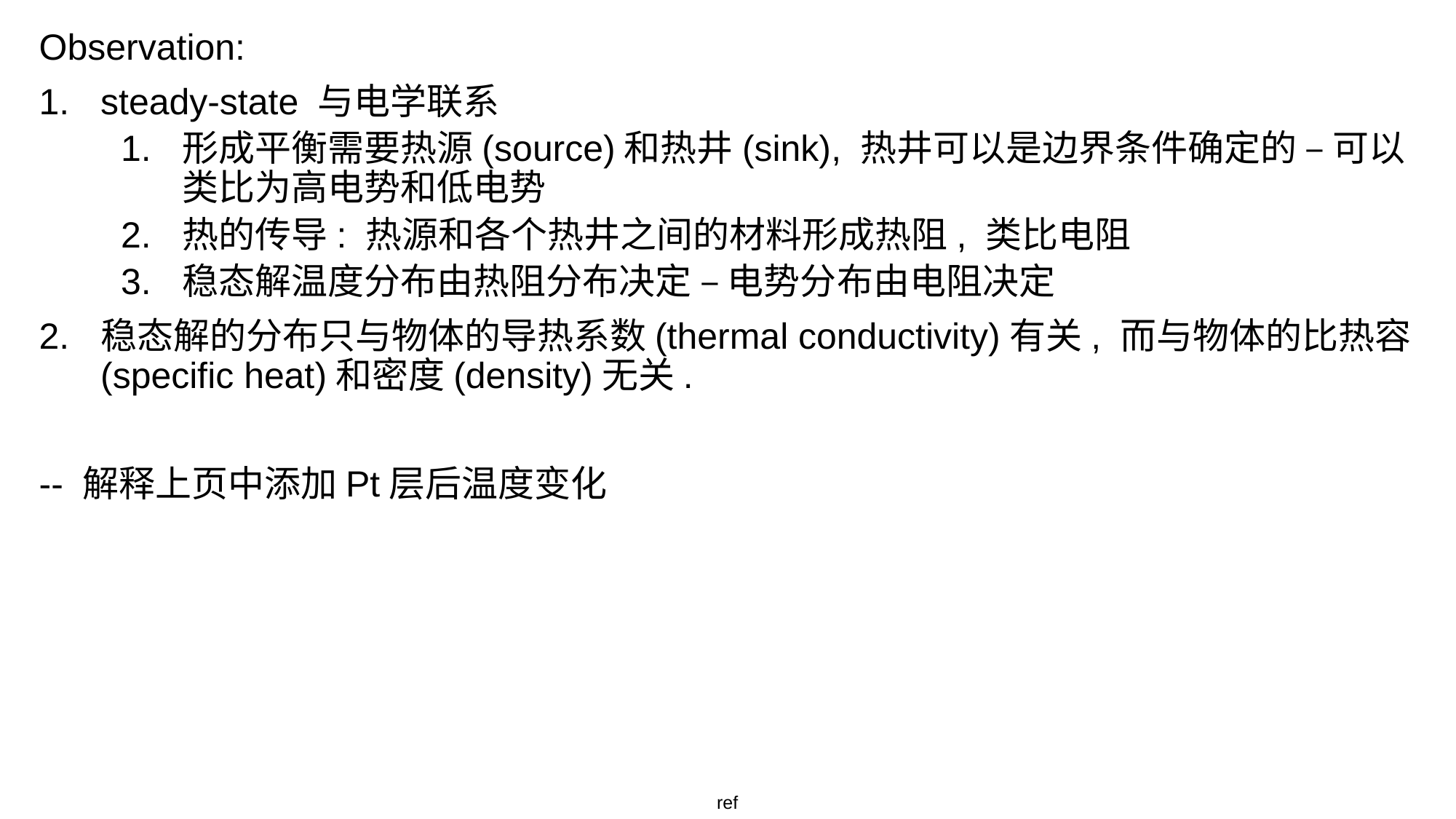

Observation:
steady-state 与电学联系
形成平衡需要热源(source)和热井(sink), 热井可以是边界条件确定的 – 可以类比为高电势和低电势
热的传导: 热源和各个热井之间的材料形成热阻, 类比电阻
稳态解温度分布由热阻分布决定 – 电势分布由电阻决定
稳态解的分布只与物体的导热系数(thermal conductivity)有关, 而与物体的比热容(specific heat)和密度(density)无关.

-- 解释上页中添加Pt层后温度变化